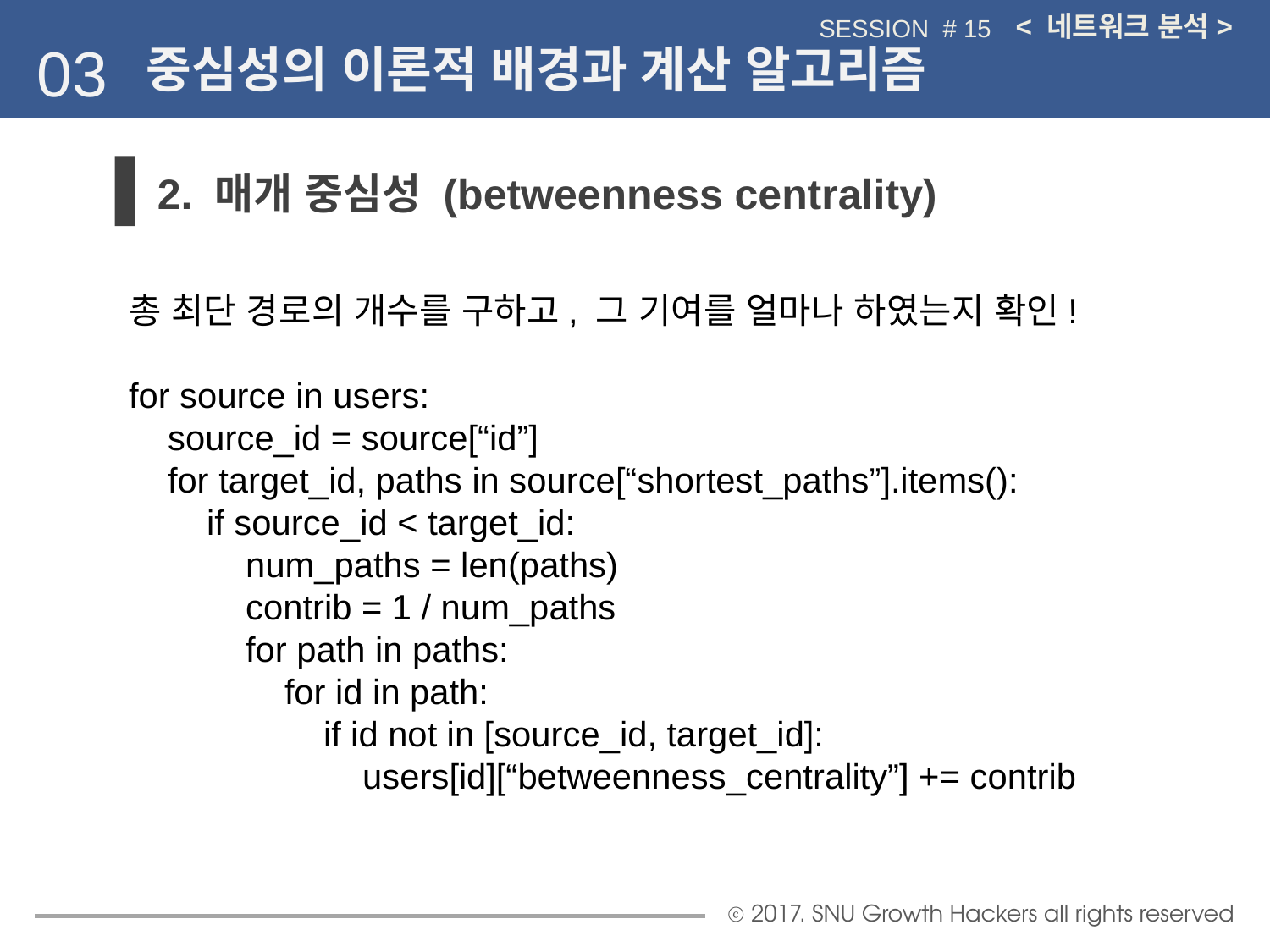

< 네트워크 분석>
SESSION  # 15
03
중심성의 이론적 배경과 계산 알고리즘

2. 매개 중심성 (betweenness centrality)
총 최단 경로의 개수를 구하고, 그 기여를 얼마나 하였는지 확인!
for source in users:
    source_id = source[“id”]
    for target_id, paths in source[“shortest_paths”].items():
        if source_id < target_id:
            num_paths = len(paths)
            contrib = 1 / num_paths
            for path in paths:
                for id in path:
                    if id not in [source_id, target_id]:
                        users[id][“betweenness_centrality”] += contrib

ⓒ 2017. SNU Growth Hackers all rights reserved